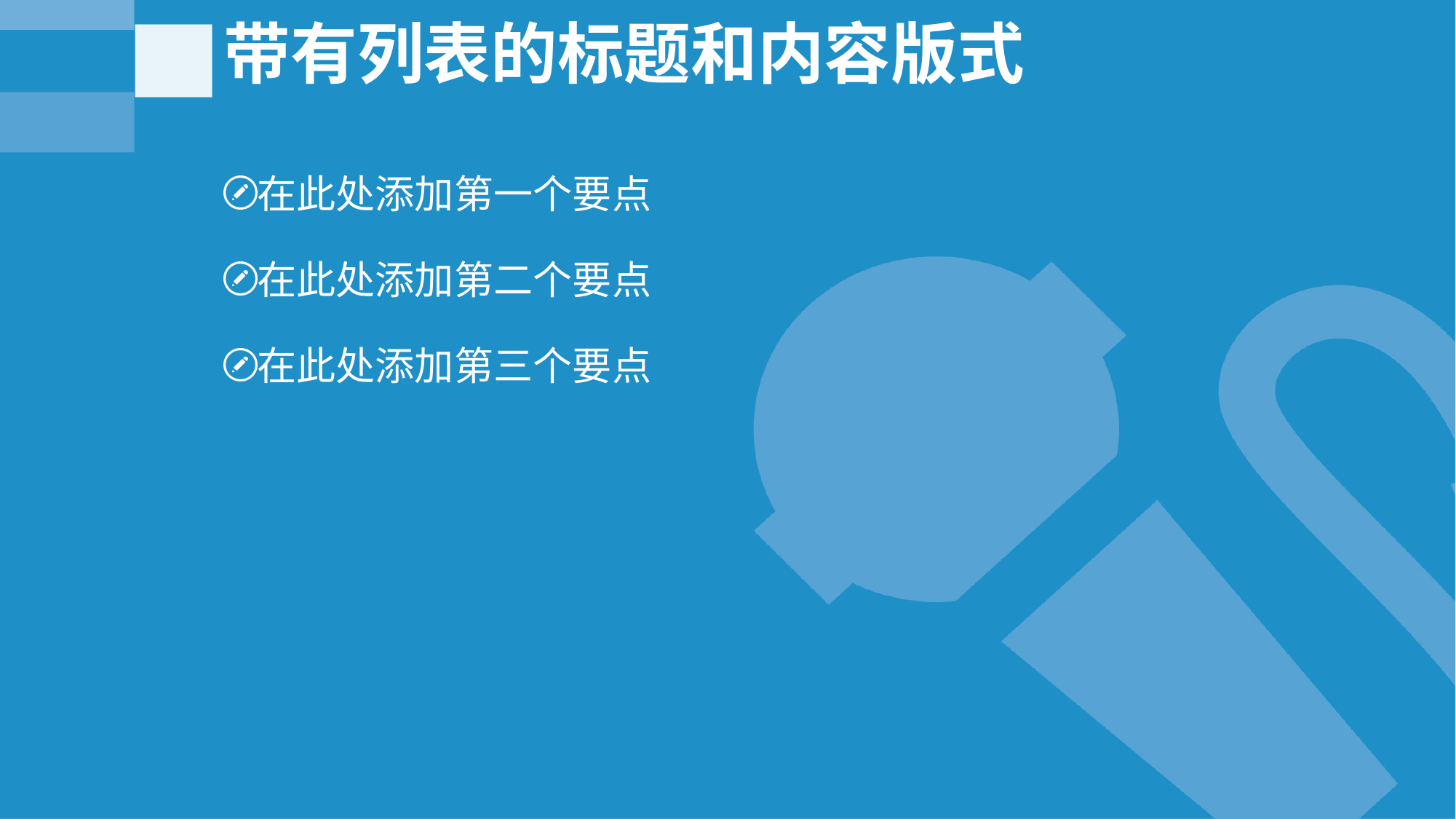

# 带有列表的标题和内容版式
在此处添加第一个要点
在此处添加第二个要点
在此处添加第三个要点